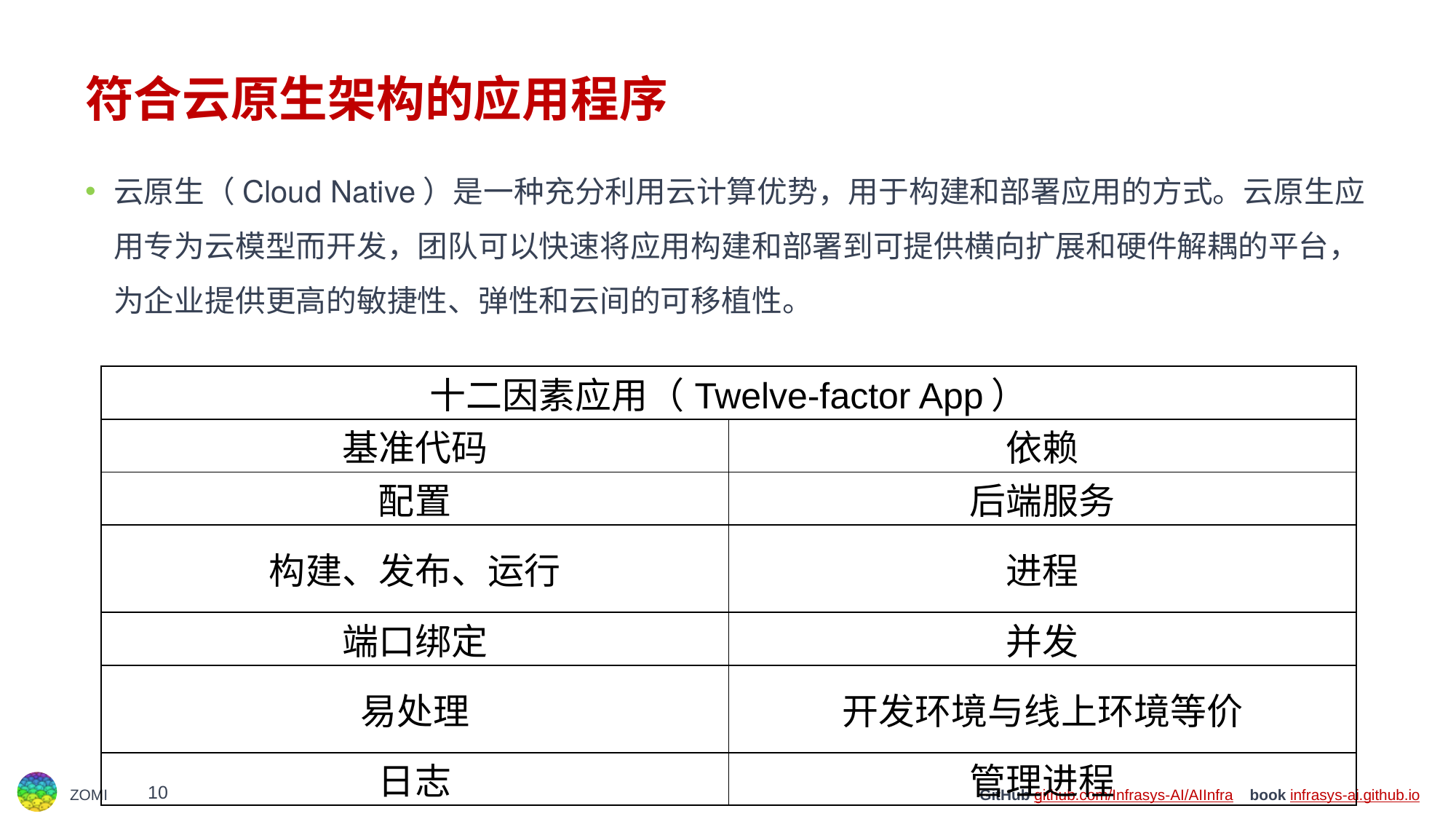

# 符合云原生架构的应用程序
云原生（Cloud Native）是一种充分利用云计算优势，用于构建和部署应用的方式。云原生应用专为云模型而开发，团队可以快速将应用构建和部署到可提供横向扩展和硬件解耦的平台，为企业提供更高的敏捷性、弹性和云间的可移植性。
| 十二因素应用（Twelve-factor App） |  |
| --- | --- |
| 基准代码 | 依赖 |
| 配置 | 后端服务 |
| 构建、发布、运行 | 进程 |
| 端口绑定 | 并发 |
| 易处理 | 开发环境与线上环境等价 |
| 日志 | 管理进程 |